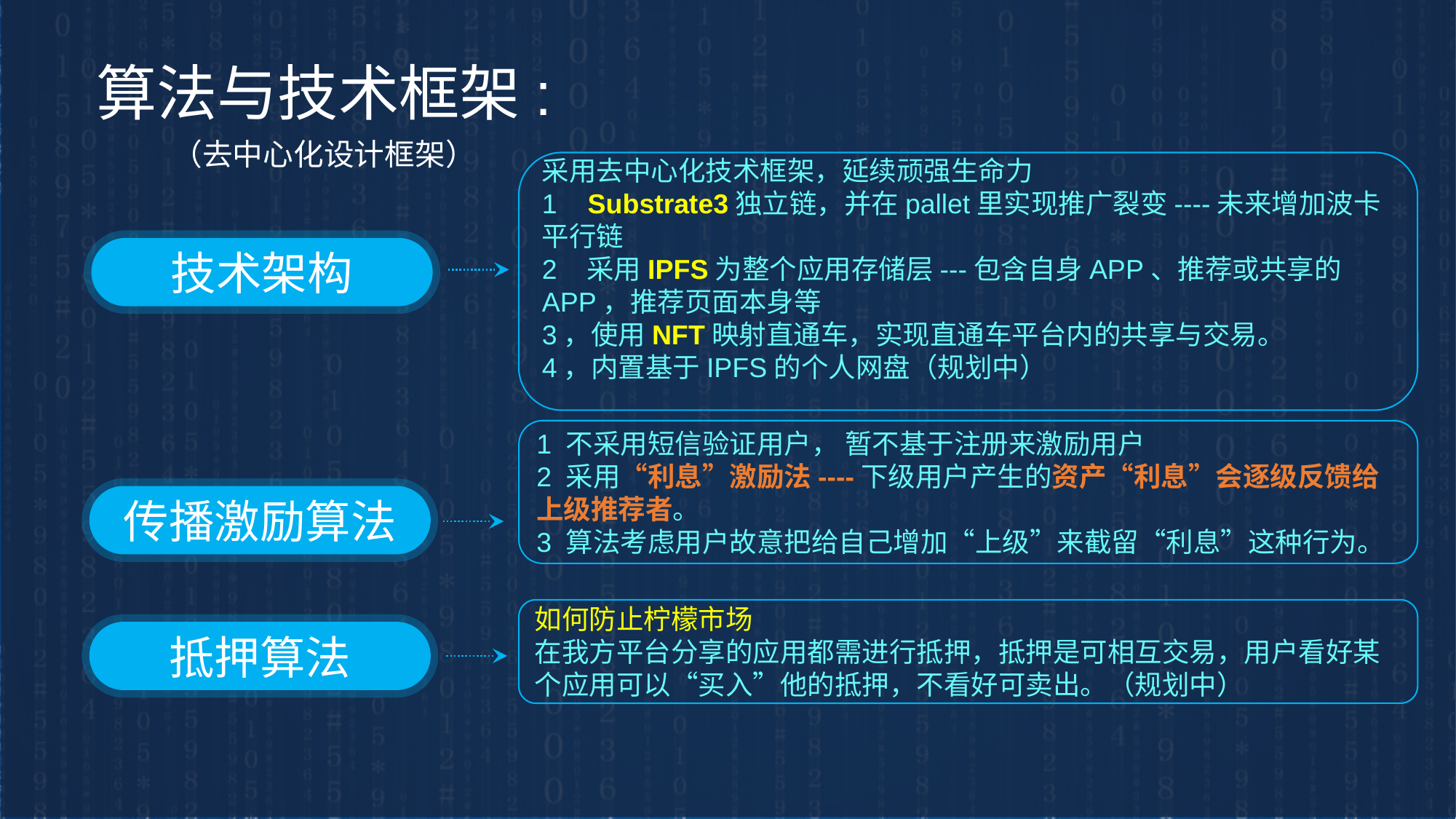

算法与技术框架:
（去中心化设计框架）
采用去中心化技术框架，延续顽强生命力
1    Substrate3独立链，并在pallet里实现推广裂变----未来增加波卡平行链
2   采用IPFS为整个应用存储层---包含自身APP、推荐或共享的APP，推荐页面本身等
3，使用NFT映射直通车，实现直通车平台内的共享与交易。
4，内置基于IPFS的个人网盘（规划中）

技术架构
1 不采用短信验证用户， 暂不基于注册来激励用户
2 采用“利息”激励法----下级用户产生的资产“利息”会逐级反馈给上级推荐者。
3 算法考虑用户故意把给自己增加“上级”来截留“利息”这种行为。
传播激励算法
如何防止柠檬市场
在我方平台分享的应用都需进行抵押，抵押是可相互交易，用户看好某个应用可以“买入”他的抵押，不看好可卖出。（规划中）
抵押算法